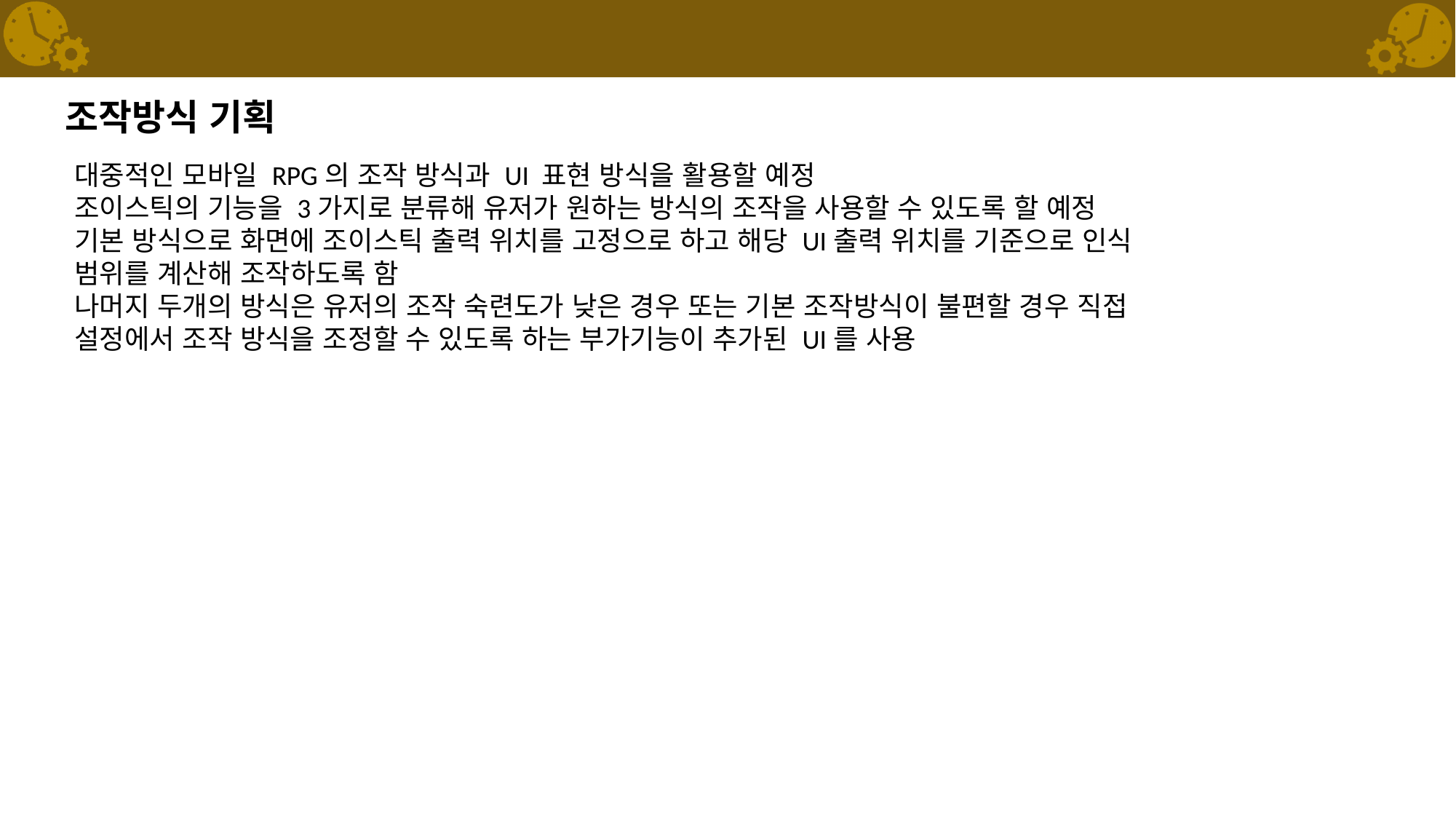

# 조작방식 기획
대중적인 모바일 RPG의 조작 방식과 UI 표현 방식을 활용할 예정
조이스틱의 기능을 3가지로 분류해 유저가 원하는 방식의 조작을 사용할 수 있도록 할 예정
기본 방식으로 화면에 조이스틱 출력 위치를 고정으로 하고 해당 UI출력 위치를 기준으로 인식 범위를 계산해 조작하도록 함
나머지 두개의 방식은 유저의 조작 숙련도가 낮은 경우 또는 기본 조작방식이 불편할 경우 직접 설정에서 조작 방식을 조정할 수 있도록 하는 부가기능이 추가된 UI를 사용